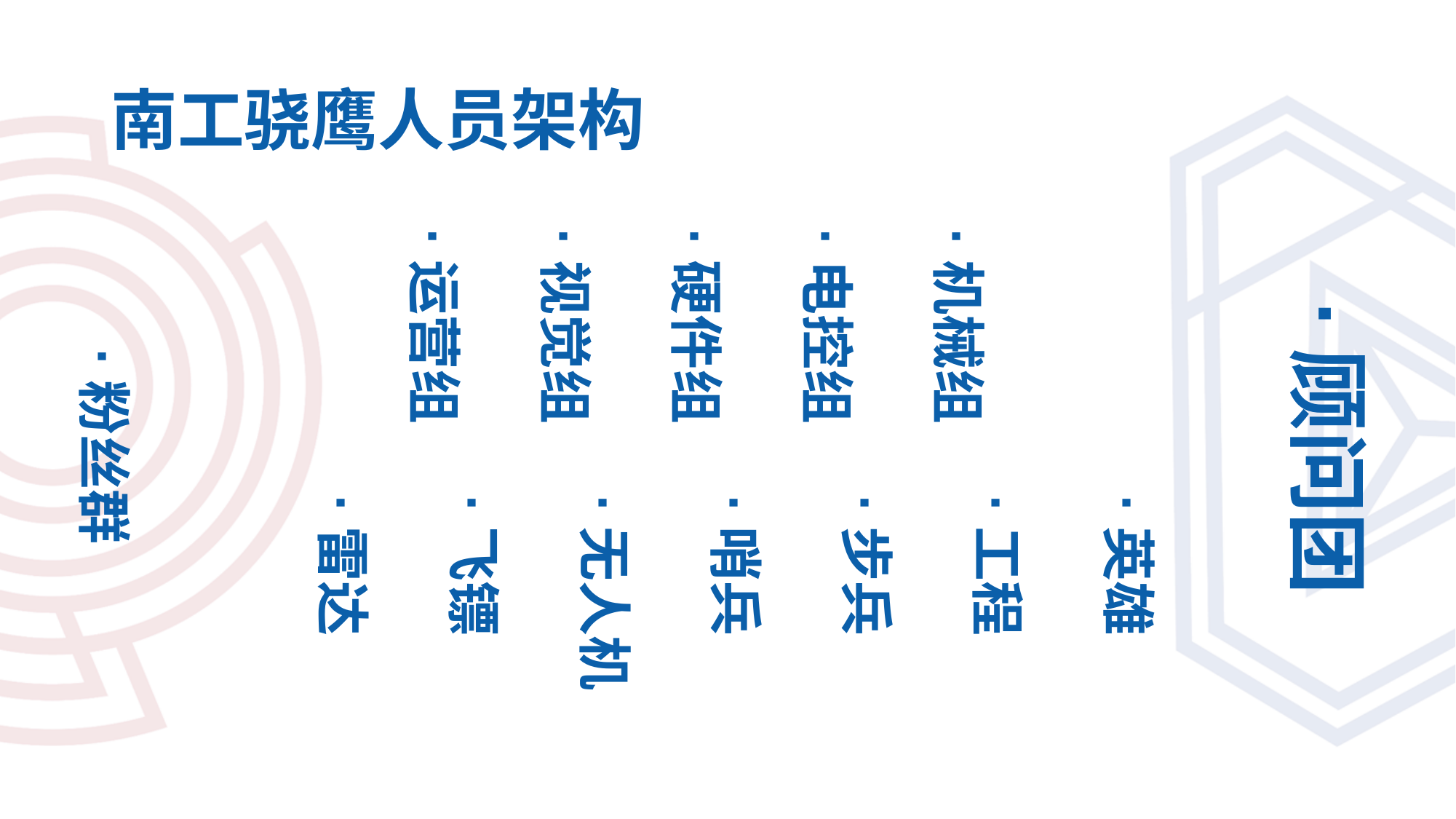

# 南工骁鹰人员架构
·机械组

·电控组

·硬件组

·视觉组

·运营组

·顾问团
·粉丝群
·英雄

·工程

·步兵

·哨兵

·无人机

·飞镖

·雷达